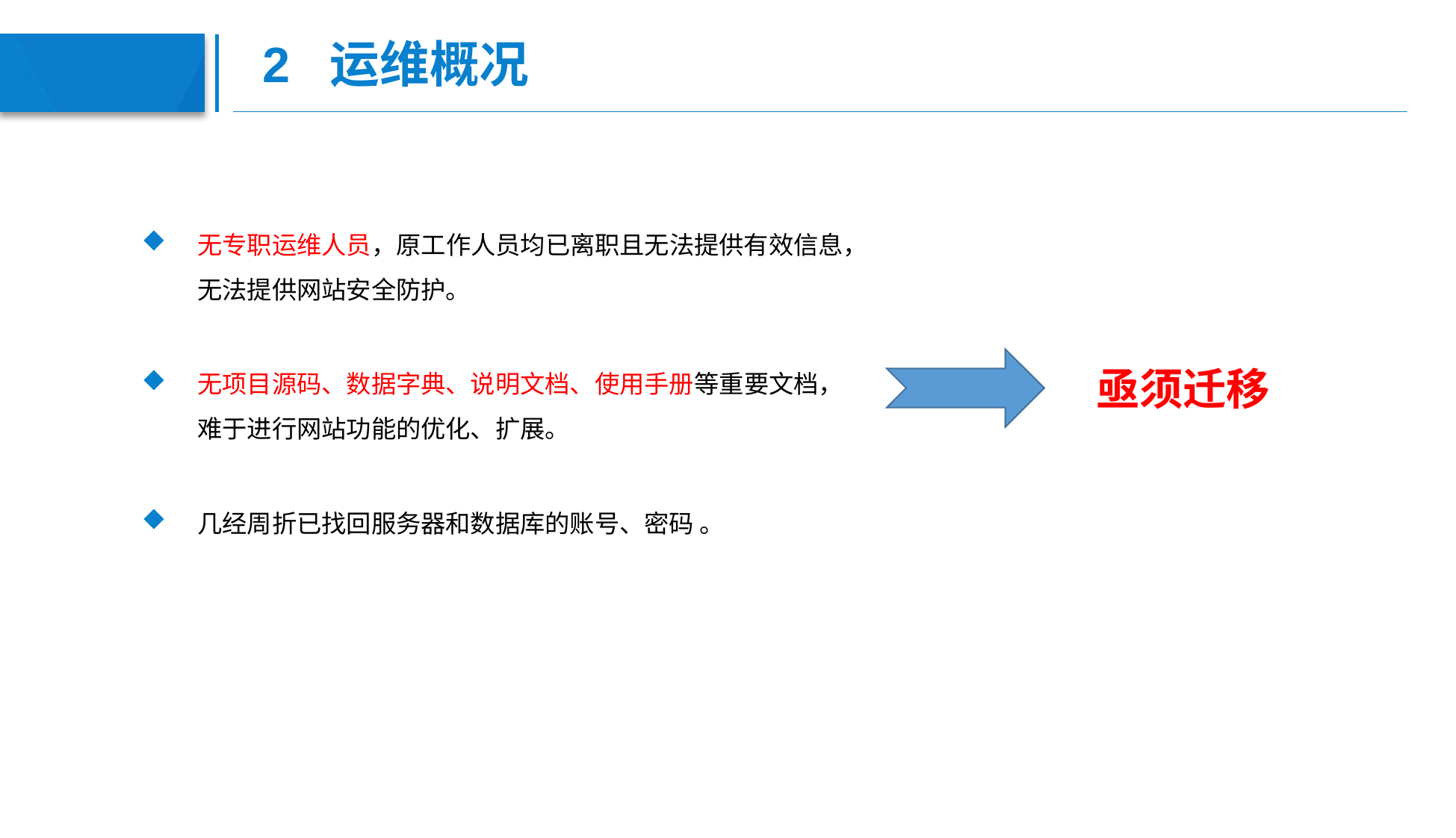

# 2  运维概况
无专职运维人员，原工作人员均已离职且无法提供有效信息，无法提供网站安全防护。
无项目源码、数据字典、说明文档、使用手册等重要文档，难于进行网站功能的优化、扩展。
几经周折已找回服务器和数据库的账号、密码 。

亟须迁移